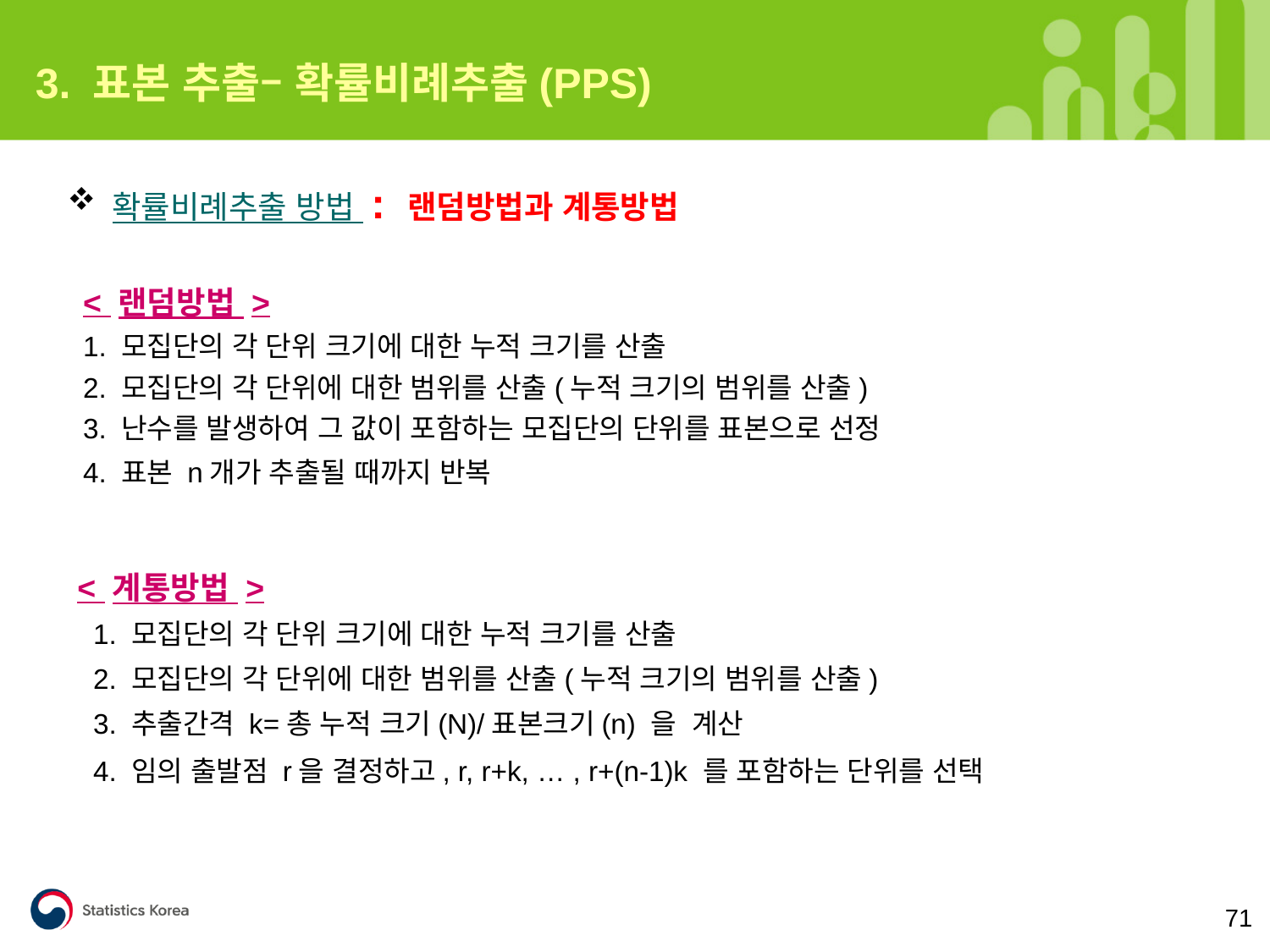

3. 표본 추출– 확률비례추출(PPS)
 확률비례추출 방법 : 랜덤방법과 계통방법

  < 랜덤방법 >
  1. 모집단의 각 단위 크기에 대한 누적 크기를 산출
  2. 모집단의 각 단위에 대한 범위를 산출(누적 크기의 범위를 산출)
  3. 난수를 발생하여 그 값이 포함하는 모집단의 단위를 표본으로 선정
  4. 표본 n개가 추출될 때까지 반복

< 계통방법 >
  1. 모집단의 각 단위 크기에 대한 누적 크기를 산출
  2. 모집단의 각 단위에 대한 범위를 산출(누적 크기의 범위를 산출)
  3. 추출간격 k=총 누적 크기(N)/표본크기(n) 을  계산
  4. 임의 출발점 r을 결정하고, r, r+k, … , r+(n-1)k 를 포함하는 단위를 선택